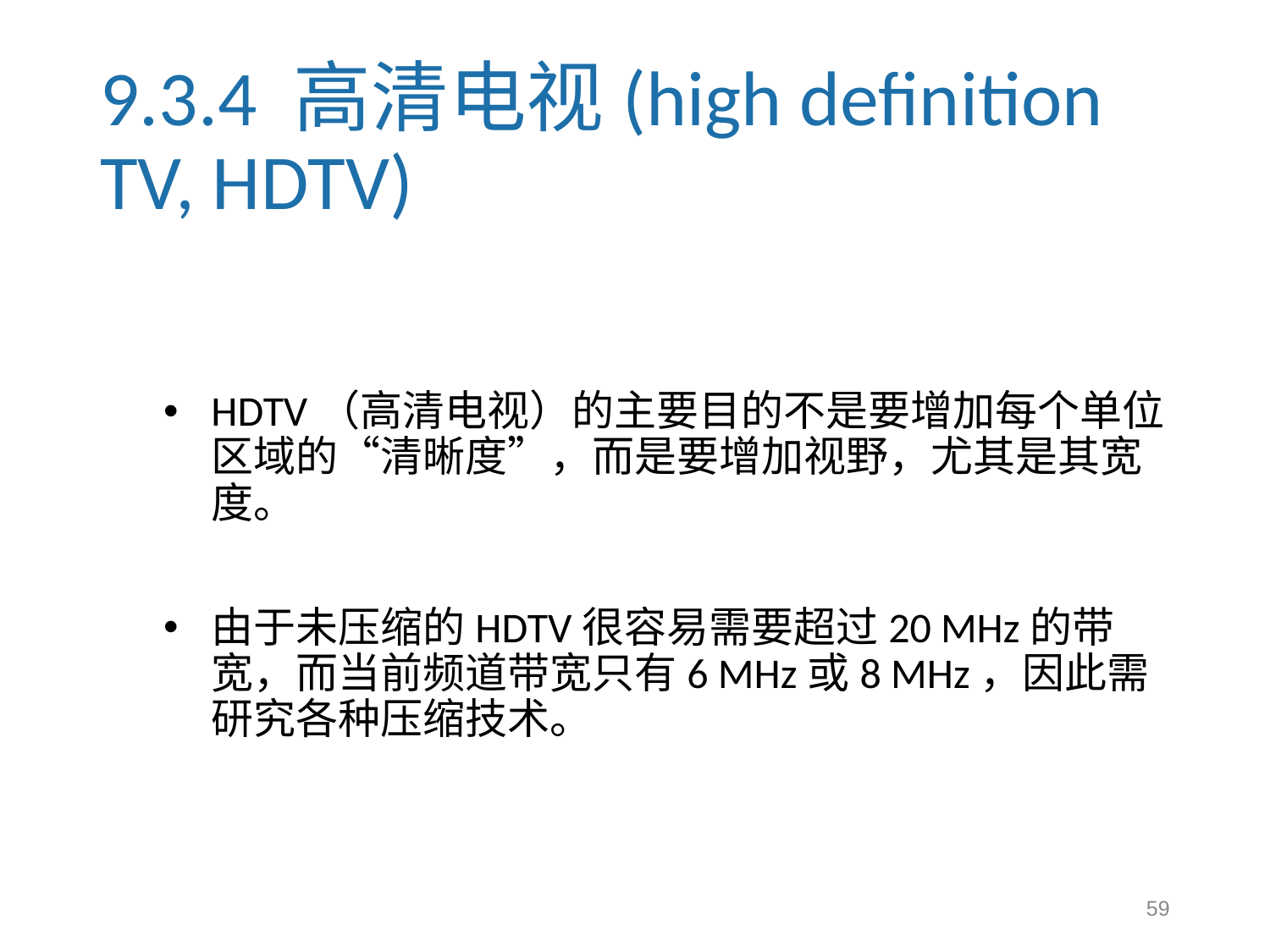

# 9.3.4 高清电视(high definition TV, HDTV)

HDTV（高清电视）的主要目的不是要增加每个单位区域的“清晰度”，而是要增加视野，尤其是其宽度。

由于未压缩的HDTV很容易需要超过20 MHz的带宽，而当前频道带宽只有6 MHz或8 MHz，因此需研究各种压缩技术。
59